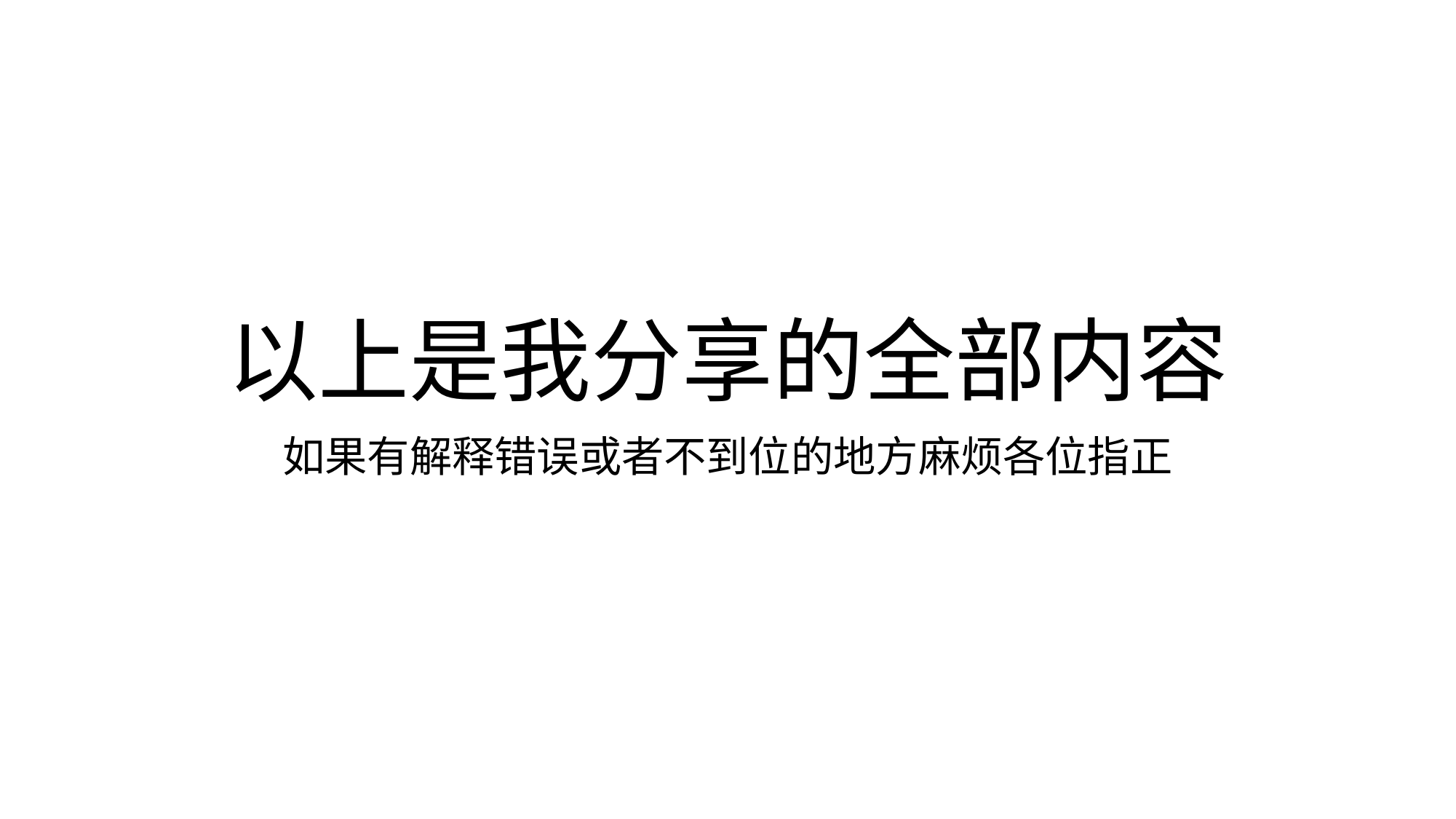

# 以上是我分享的全部内容
如果有解释错误或者不到位的地方麻烦各位指正